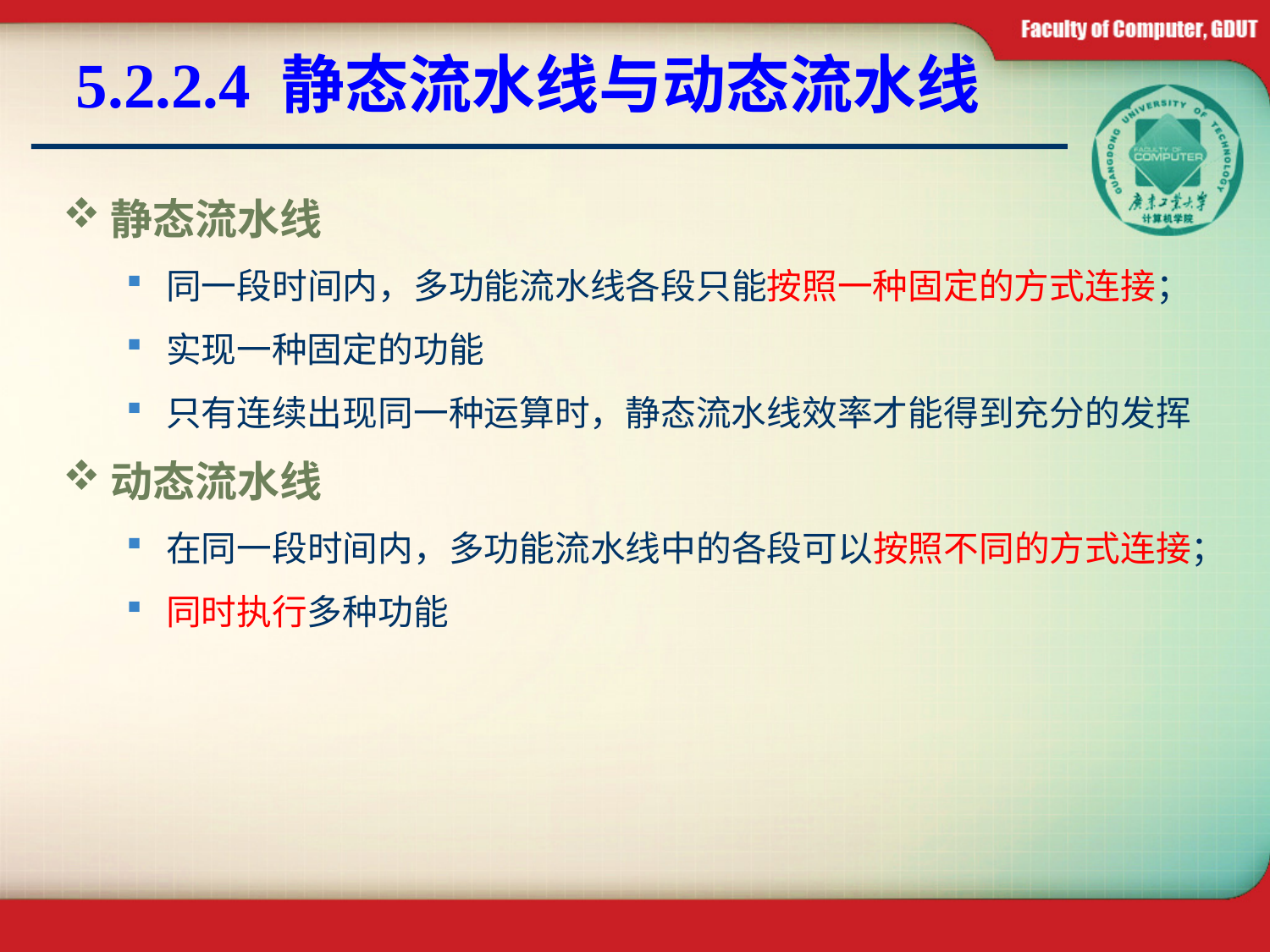

# 5.2.2.4 静态流水线与动态流水线
静态流水线
同一段时间内，多功能流水线各段只能按照一种固定的方式连接；
实现一种固定的功能
只有连续出现同一种运算时，静态流水线效率才能得到充分的发挥
动态流水线
在同一段时间内，多功能流水线中的各段可以按照不同的方式连接；
同时执行多种功能